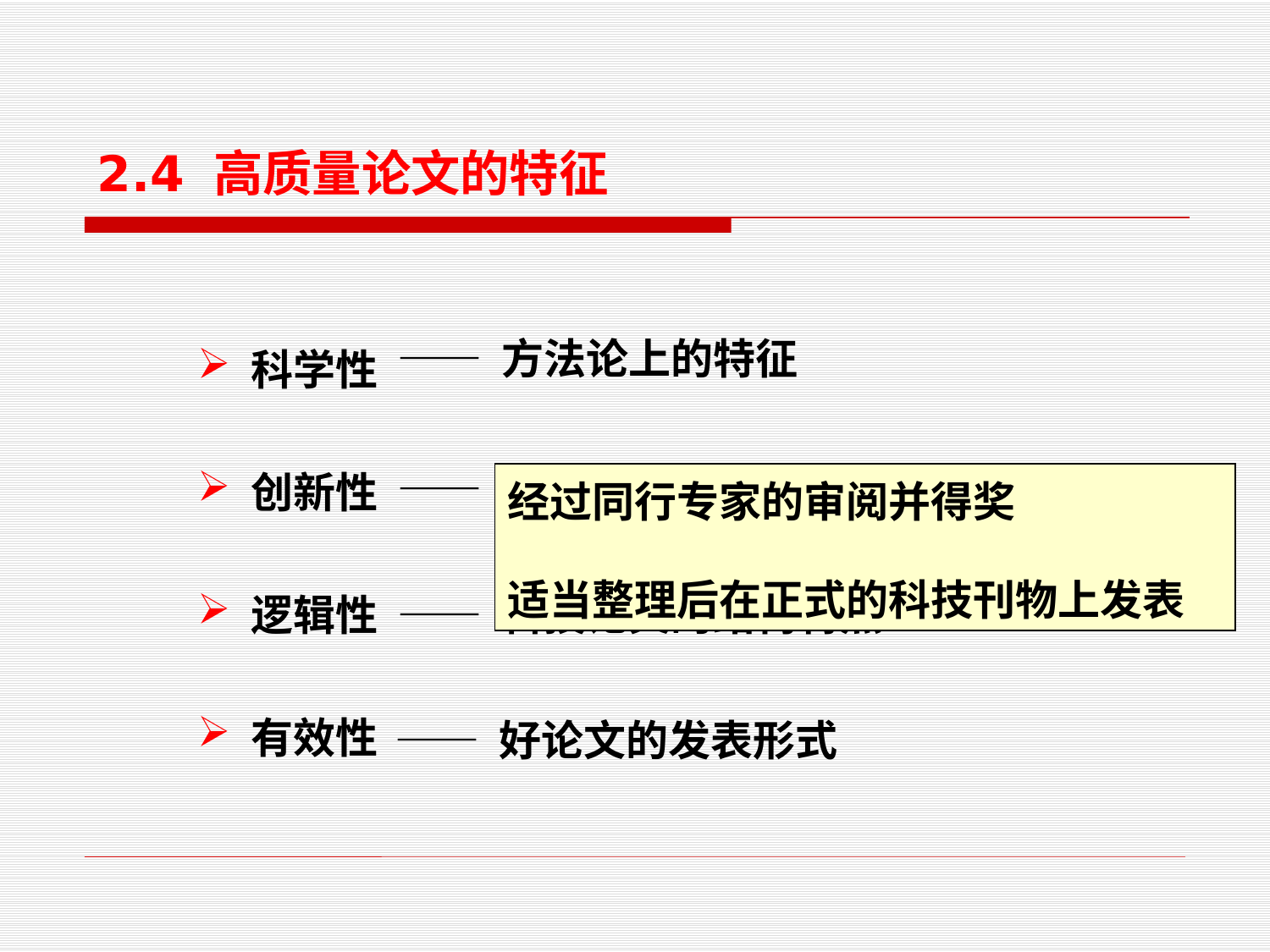

2.4 高质量论文的特征

 科学性
 创新性
 逻辑性
 有效性
—— 方法论上的特征
—— 科技论文的灵魂
经过同行专家的审阅并得奖
适当整理后在正式的科技刊物上发表
—— 科技论文的结构特点
—— 好论文的发表形式